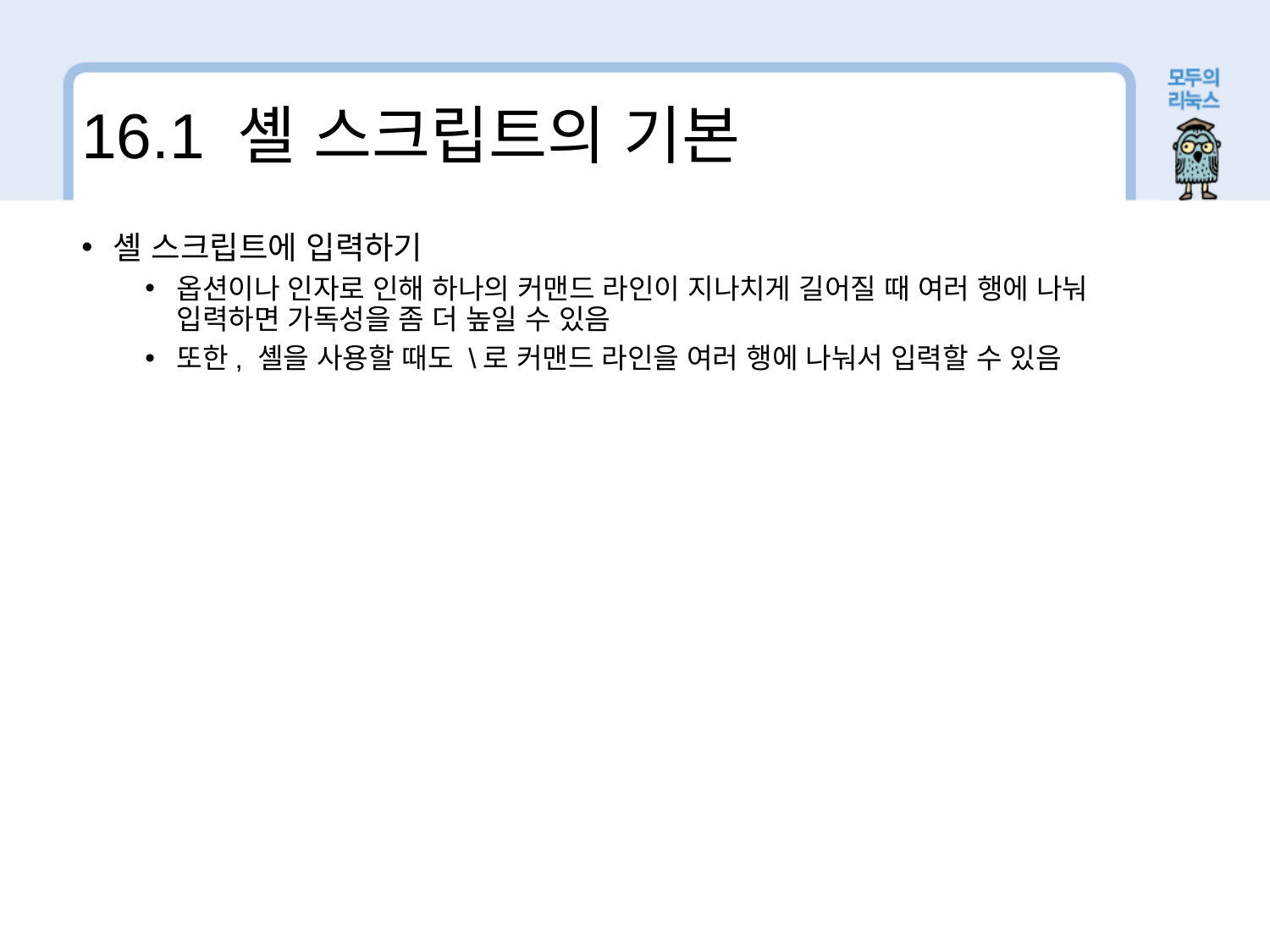

16.1 셸 스크립트의 기본
셸 스크립트에 입력하기
옵션이나 인자로 인해 하나의 커맨드 라인이 지나치게 길어질 때 여러 행에 나눠 입력하면 가독성을 좀 더 높일 수 있음
또한, 셸을 사용할 때도 \로 커맨드 라인을 여러 행에 나눠서 입력할 수 있음